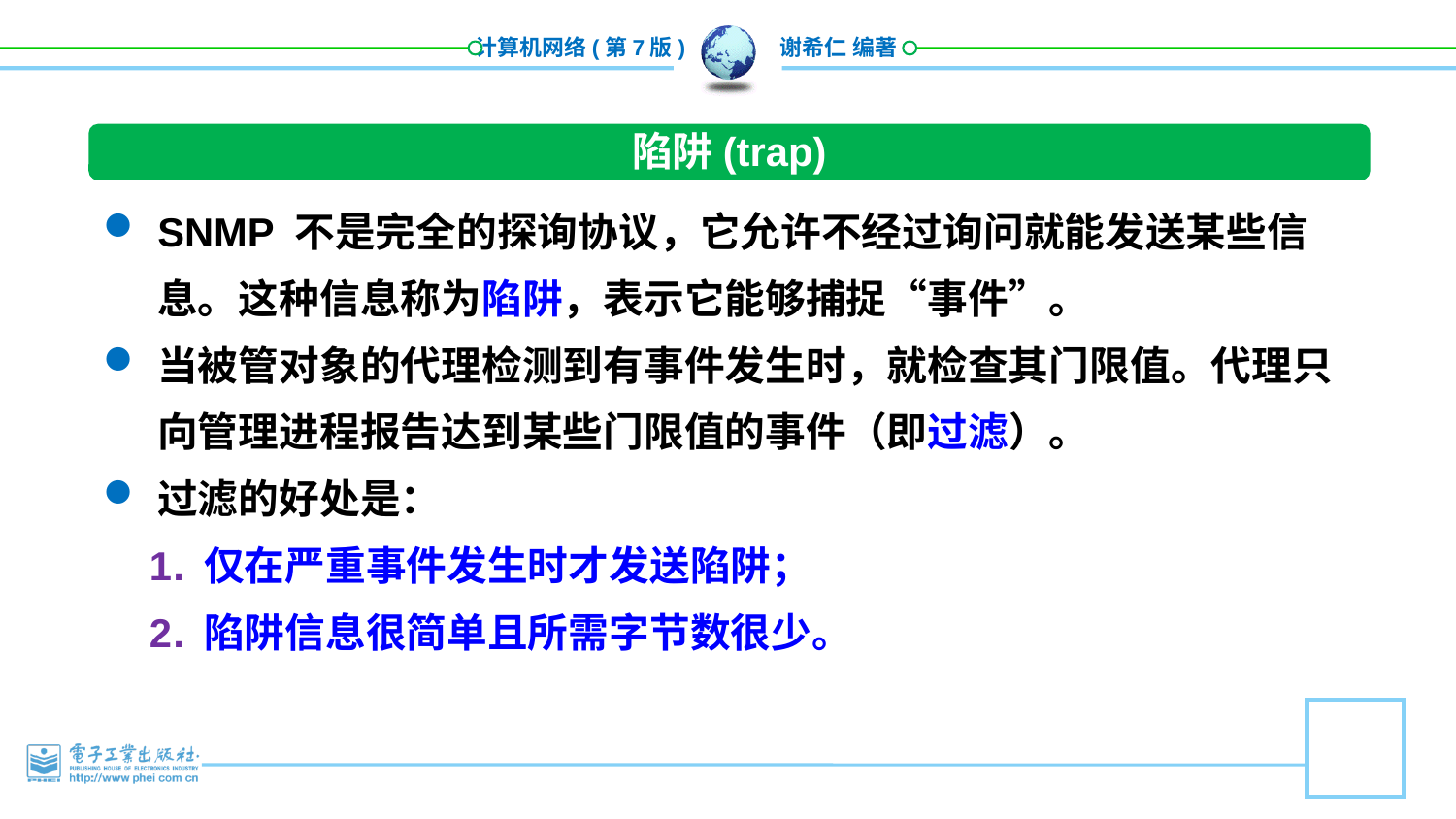

陷阱(trap)

SNMP 不是完全的探询协议，它允许不经过询问就能发送某些信息。这种信息称为陷阱，表示它能够捕捉“事件”。
当被管对象的代理检测到有事件发生时，就检查其门限值。代理只向管理进程报告达到某些门限值的事件（即过滤）。
过滤的好处是：
仅在严重事件发生时才发送陷阱；
陷阱信息很简单且所需字节数很少。